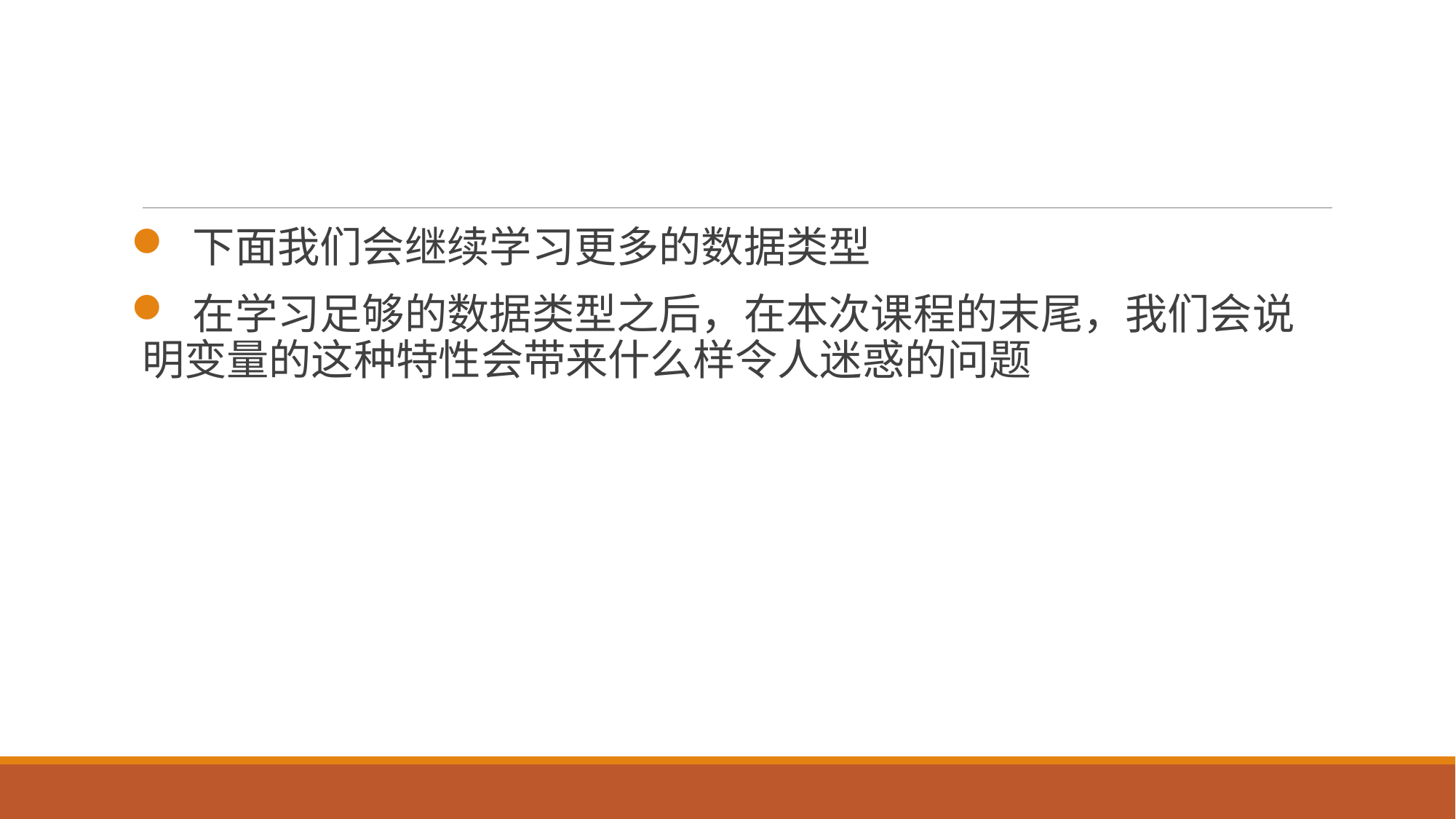

#
 下面我们会继续学习更多的数据类型
 在学习足够的数据类型之后，在本次课程的末尾，我们会说明变量的这种特性会带来什么样令人迷惑的问题